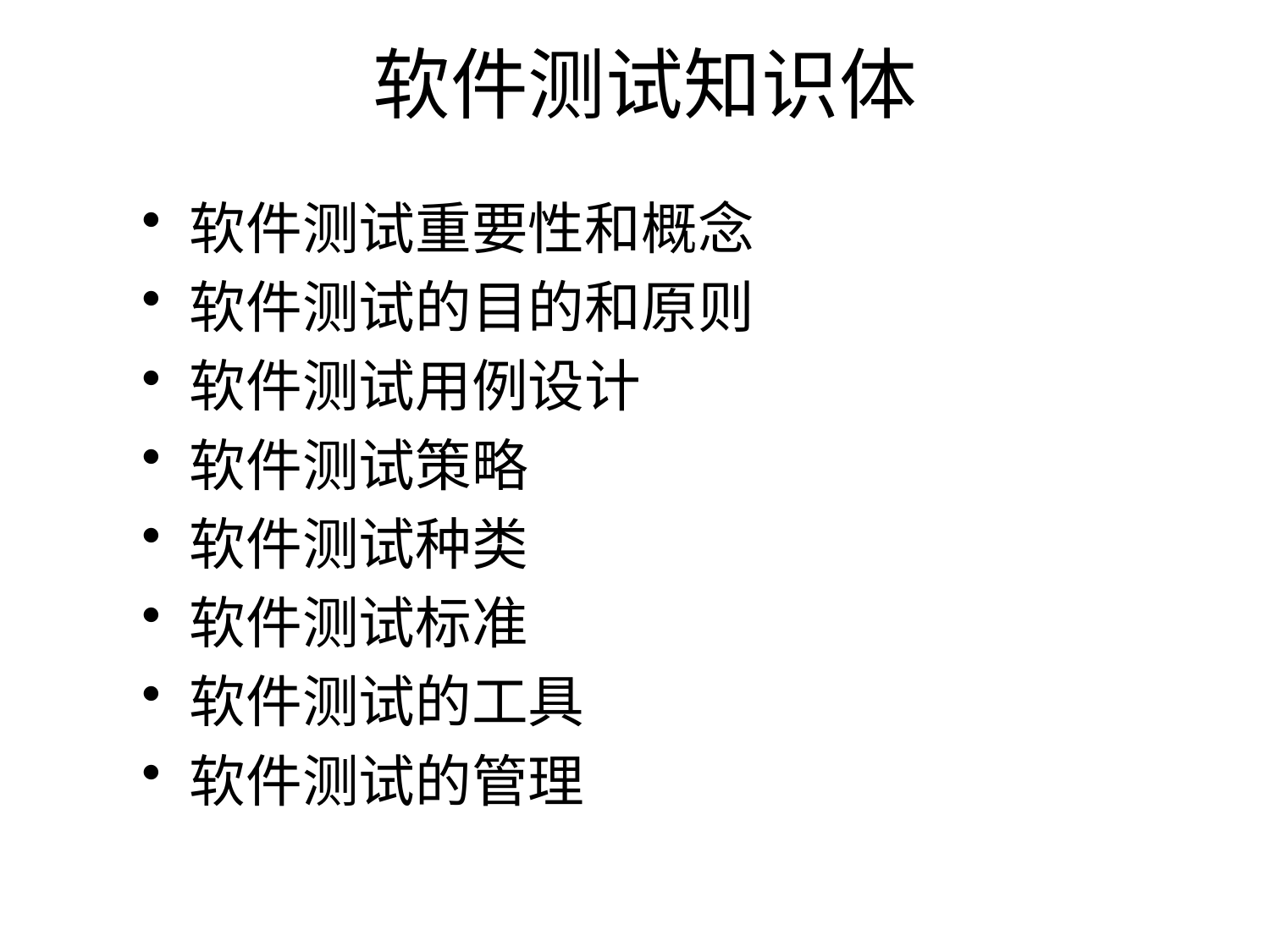

# 软件测试知识体
软件测试重要性和概念
软件测试的目的和原则
软件测试用例设计
软件测试策略
软件测试种类
软件测试标准
软件测试的工具
软件测试的管理